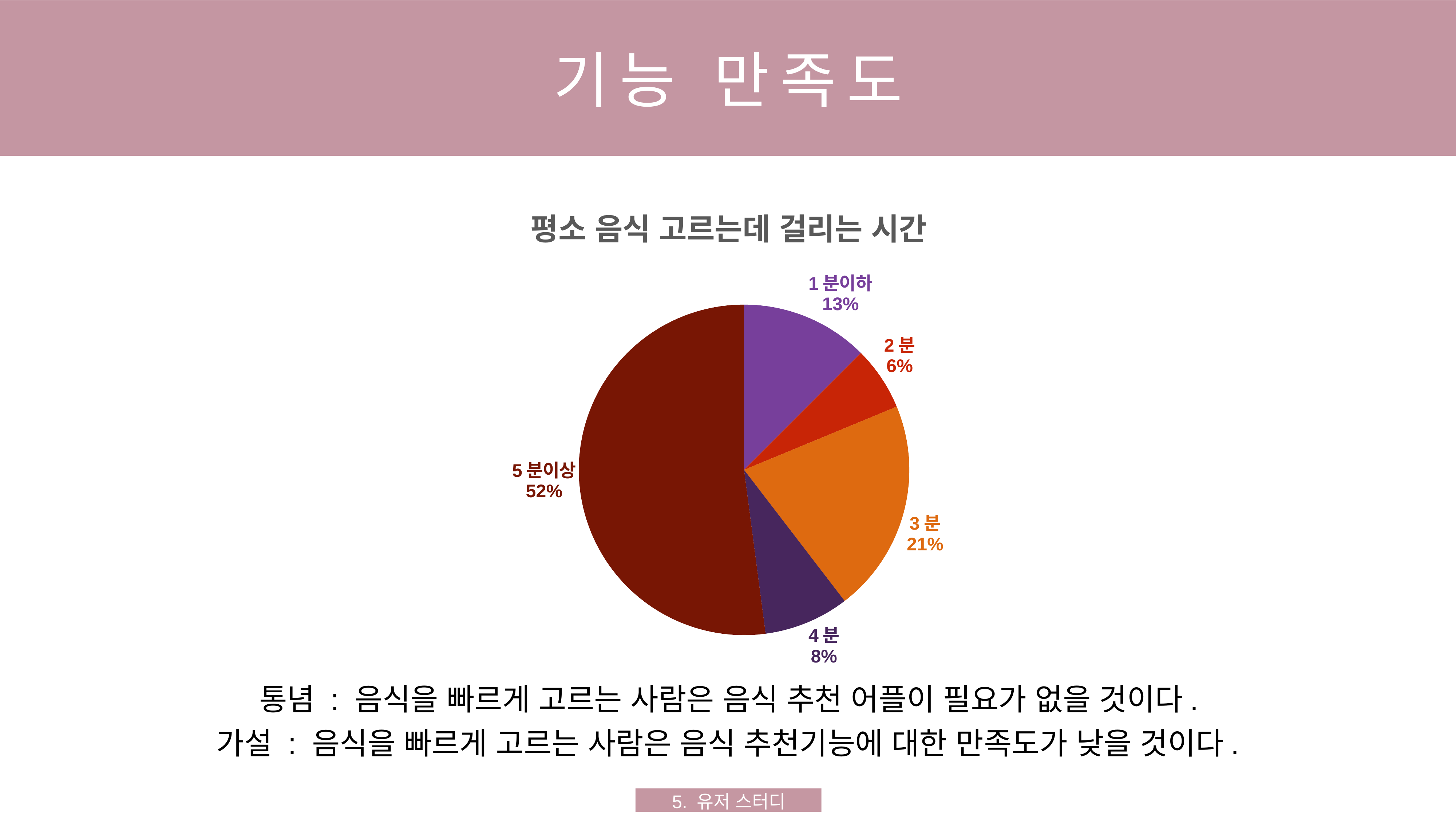

기능 만족도

### Chart: 평소 음식 고르는데 걸리는 시간

| Category |  |
|---|---|
| 1분이하 | 6.0 |
| 2분 | 3.0 |
| 3분 | 10.0 |
| 4분 | 4.0 |
| 5분이상 | 25.0 |
통념 : 음식을 빠르게 고르는 사람은 음식 추천 어플이 필요가 없을 것이다.
가설 : 음식을 빠르게 고르는 사람은 음식 추천기능에 대한 만족도가 낮을 것이다.
5. 유저 스터디